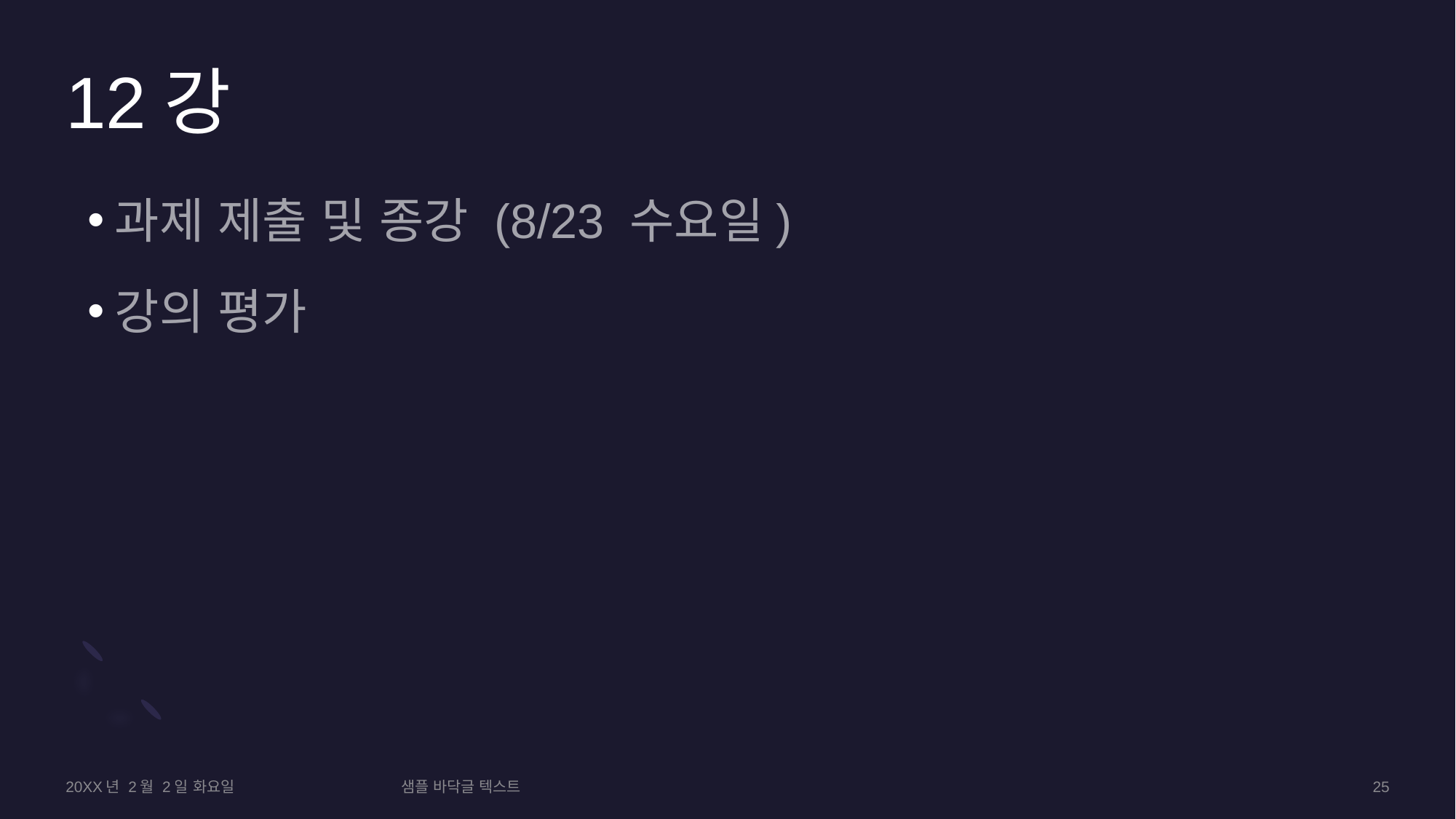

# 12강
과제 제출 및 종강 (8/23 수요일)
강의 평가

20XX년 2월 2일 화요일
샘플 바닥글 텍스트
25